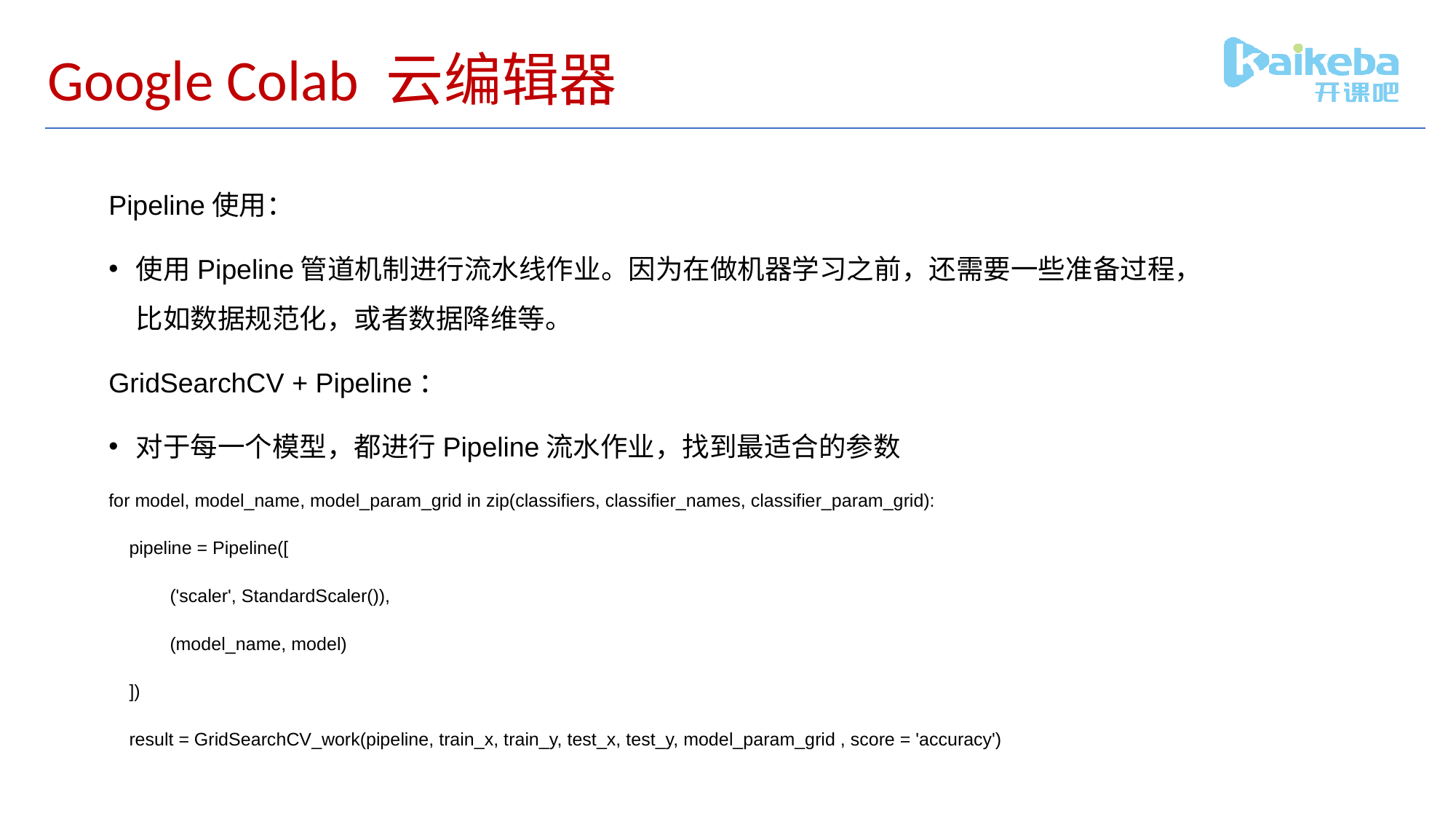

# Google Colab 云编辑器
Pipeline使用：
使用Pipeline管道机制进行流水线作业。因为在做机器学习之前，还需要一些准备过程，比如数据规范化，或者数据降维等。
GridSearchCV + Pipeline：
对于每一个模型，都进行Pipeline流水作业，找到最适合的参数
for model, model_name, model_param_grid in zip(classifiers, classifier_names, classifier_param_grid):
    pipeline = Pipeline([
            ('scaler', StandardScaler()),
            (model_name, model)
    ])
    result = GridSearchCV_work(pipeline, train_x, train_y, test_x, test_y, model_param_grid , score = 'accuracy')